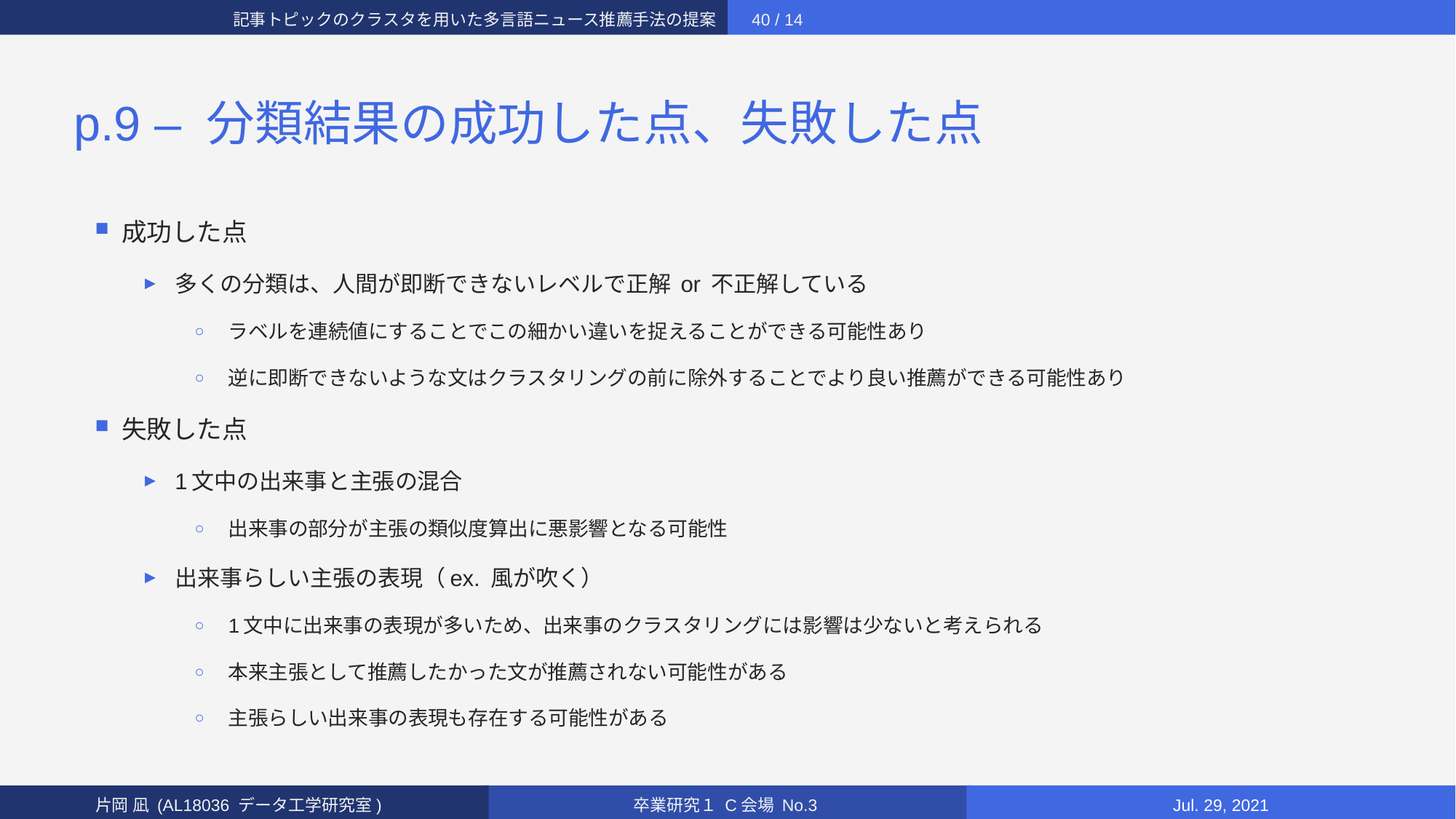

# p.9 – 分類結果の成功した点、失敗した点
成功した点
多くの分類は、人間が即断できないレベルで正解 or 不正解している
ラベルを連続値にすることでこの細かい違いを捉えることができる可能性あり
逆に即断できないような文はクラスタリングの前に除外することでより良い推薦ができる可能性あり
失敗した点
1文中の出来事と主張の混合
出来事の部分が主張の類似度算出に悪影響となる可能性
出来事らしい主張の表現（ex. 風が吹く）
1文中に出来事の表現が多いため、出来事のクラスタリングには影響は少ないと考えられる
本来主張として推薦したかった文が推薦されない可能性がある
主張らしい出来事の表現も存在する可能性がある